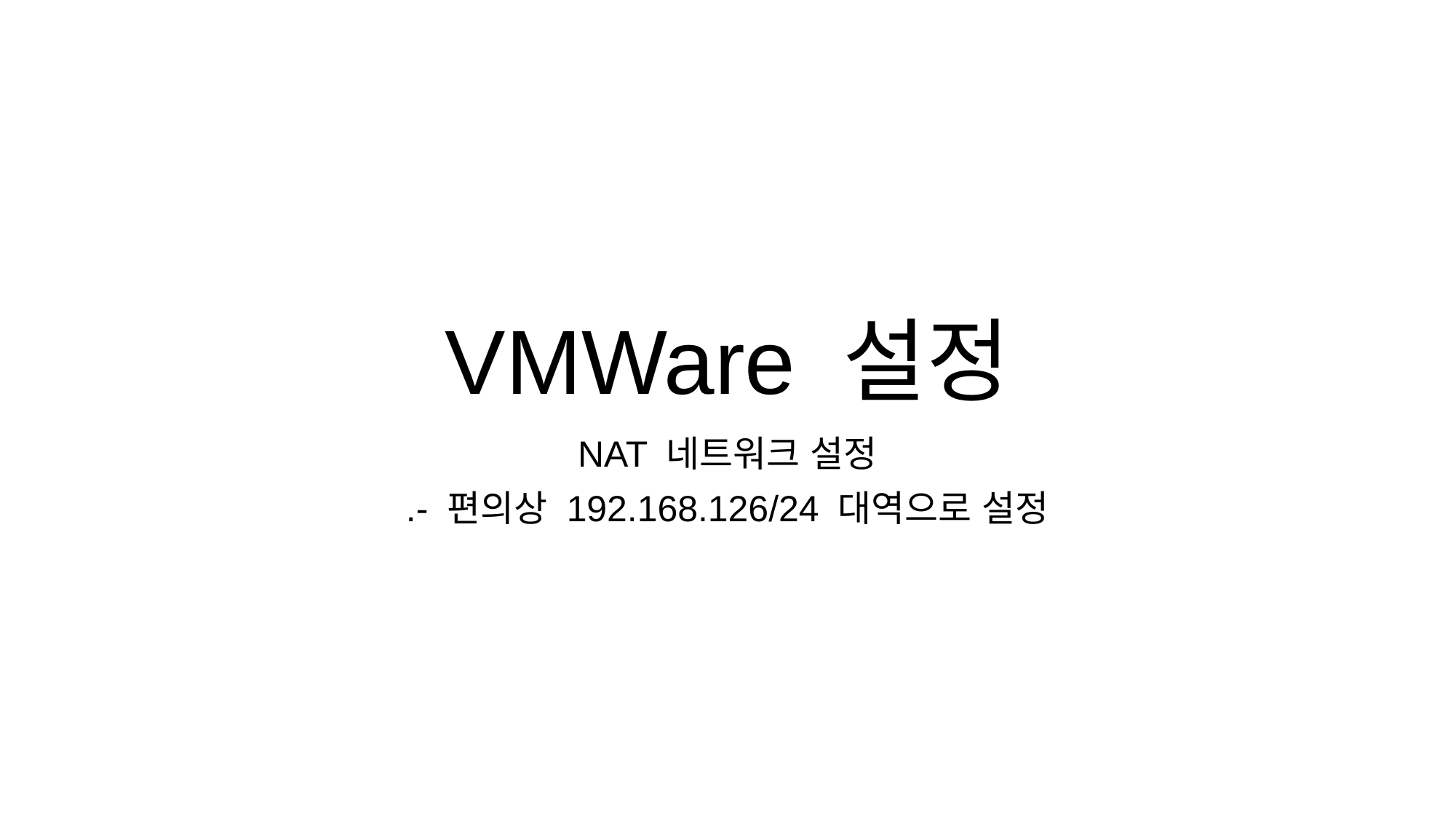

# VMWare 설정
NAT 네트워크 설정
.- 편의상 192.168.126/24 대역으로 설정